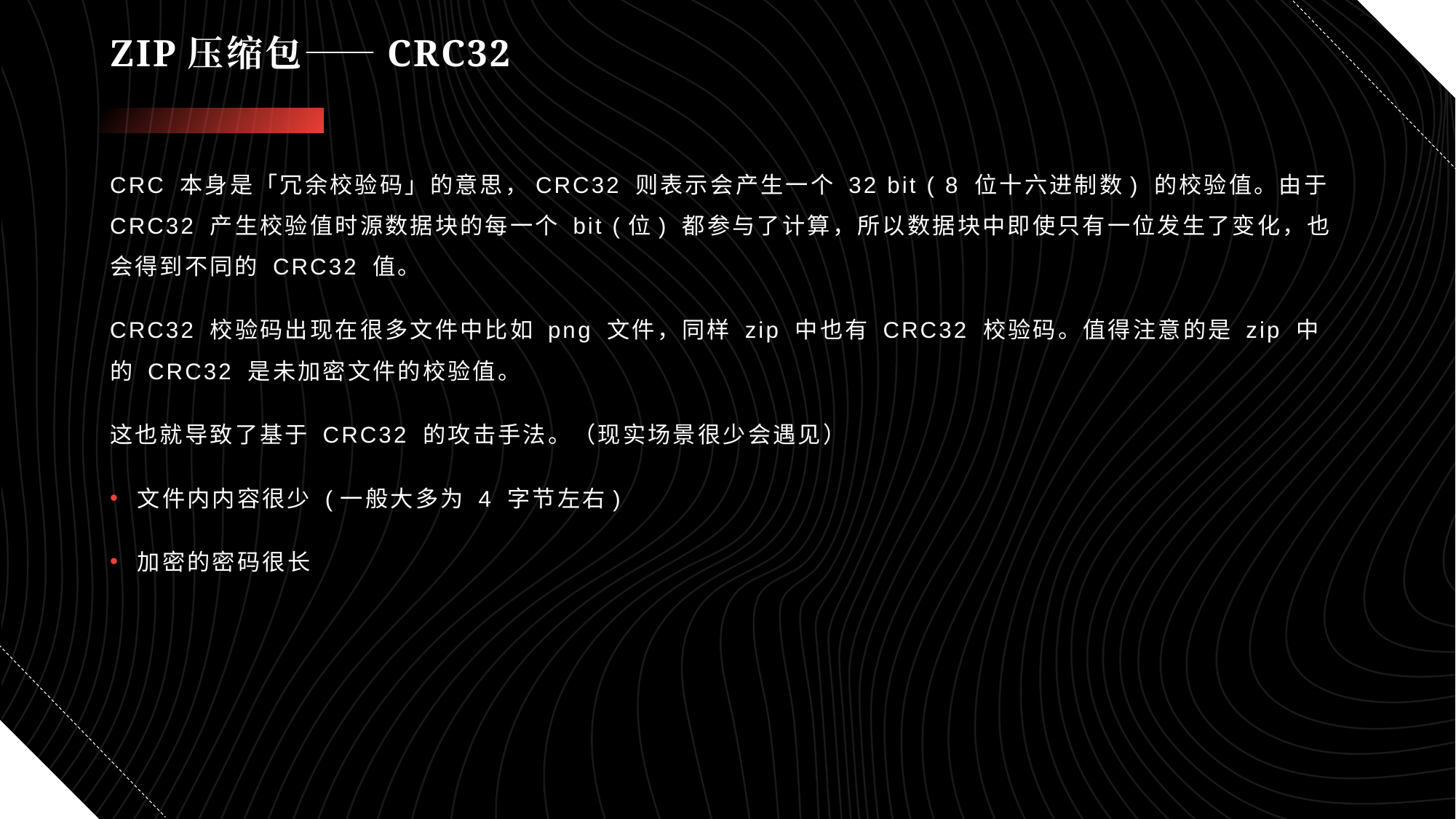

# ZIP压缩包——CRC32
CRC 本身是「冗余校验码」的意思，CRC32 则表示会产生一个 32 bit ( 8 位十六进制数) 的校验值。由于 CRC32 产生校验值时源数据块的每一个 bit (位) 都参与了计算，所以数据块中即使只有一位发生了变化，也会得到不同的 CRC32 值。
CRC32 校验码出现在很多文件中比如 png 文件，同样 zip 中也有 CRC32 校验码。值得注意的是 zip 中的 CRC32 是未加密文件的校验值。
这也就导致了基于 CRC32 的攻击手法。（现实场景很少会遇见）
文件内内容很少 (一般大多为 4 字节左右)
加密的密码很长